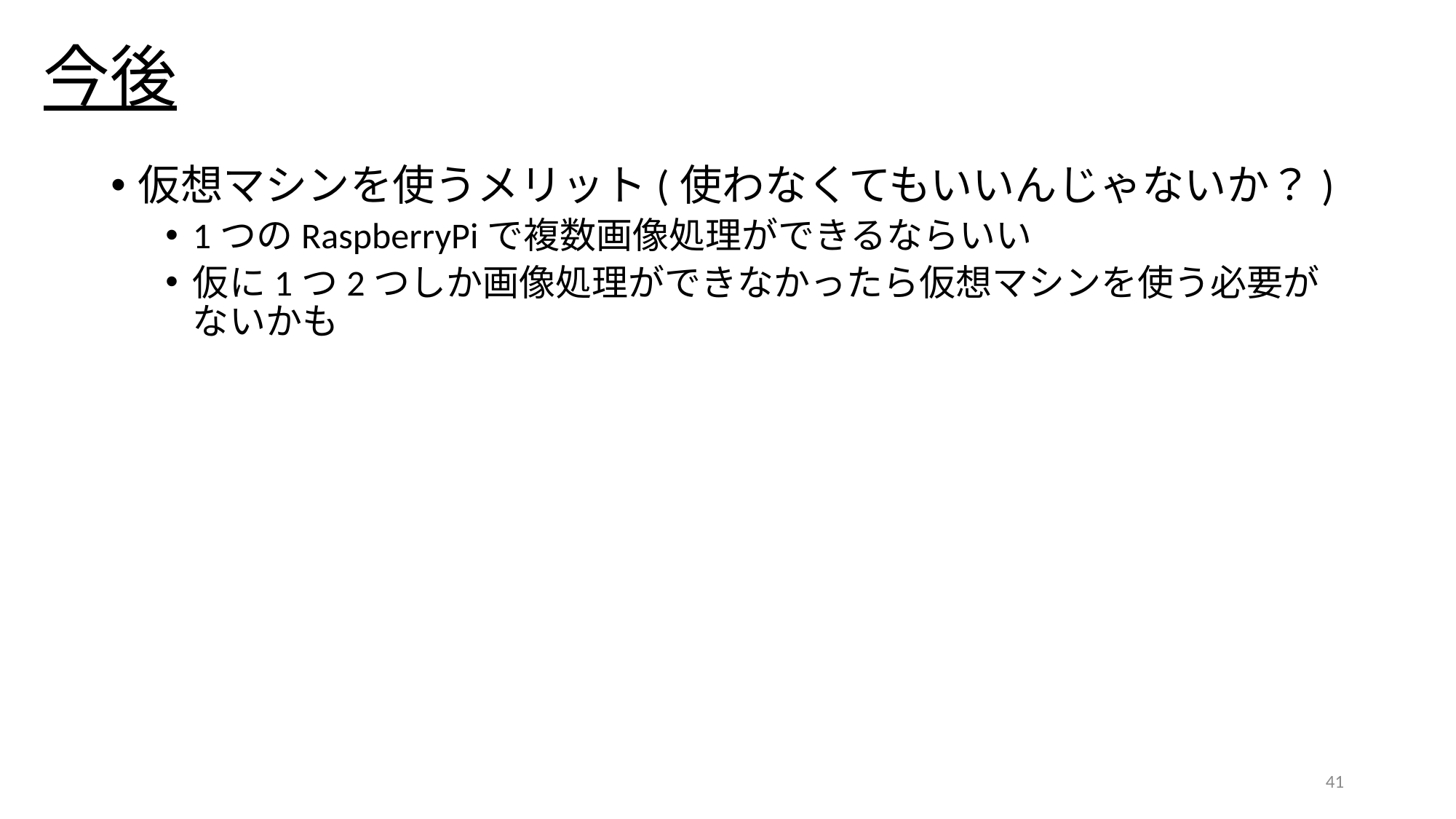

# 今後
仮想マシンを使うメリット(使わなくてもいいんじゃないか？)
1つのRaspberryPiで複数画像処理ができるならいい
仮に1つ2つしか画像処理ができなかったら仮想マシンを使う必要がないかも

41